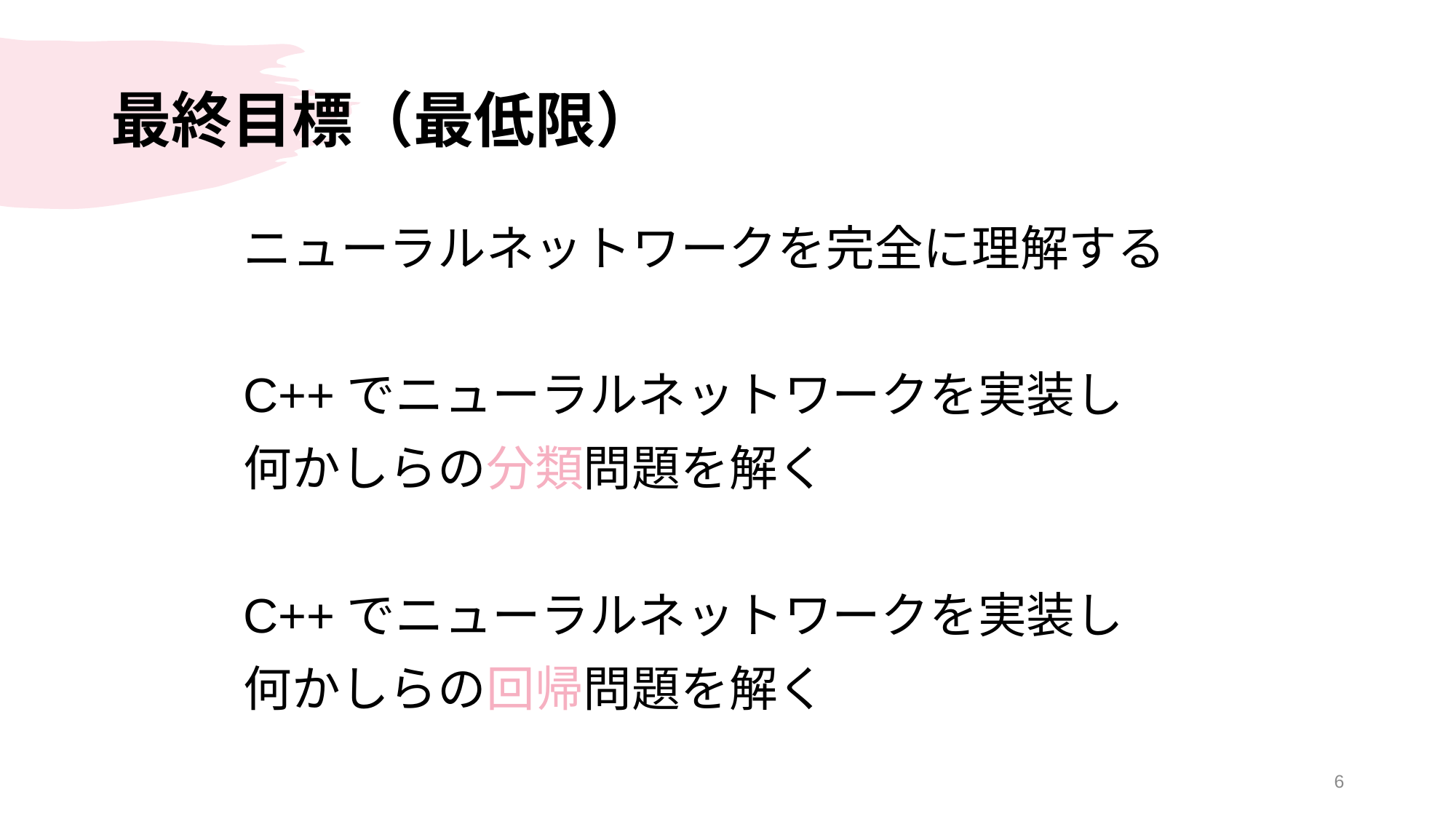

# 最終目標（最低限）
ニューラルネットワークを完全に理解する

C++でニューラルネットワークを実装し
何かしらの分類問題を解く

C++でニューラルネットワークを実装し
何かしらの回帰問題を解く
6